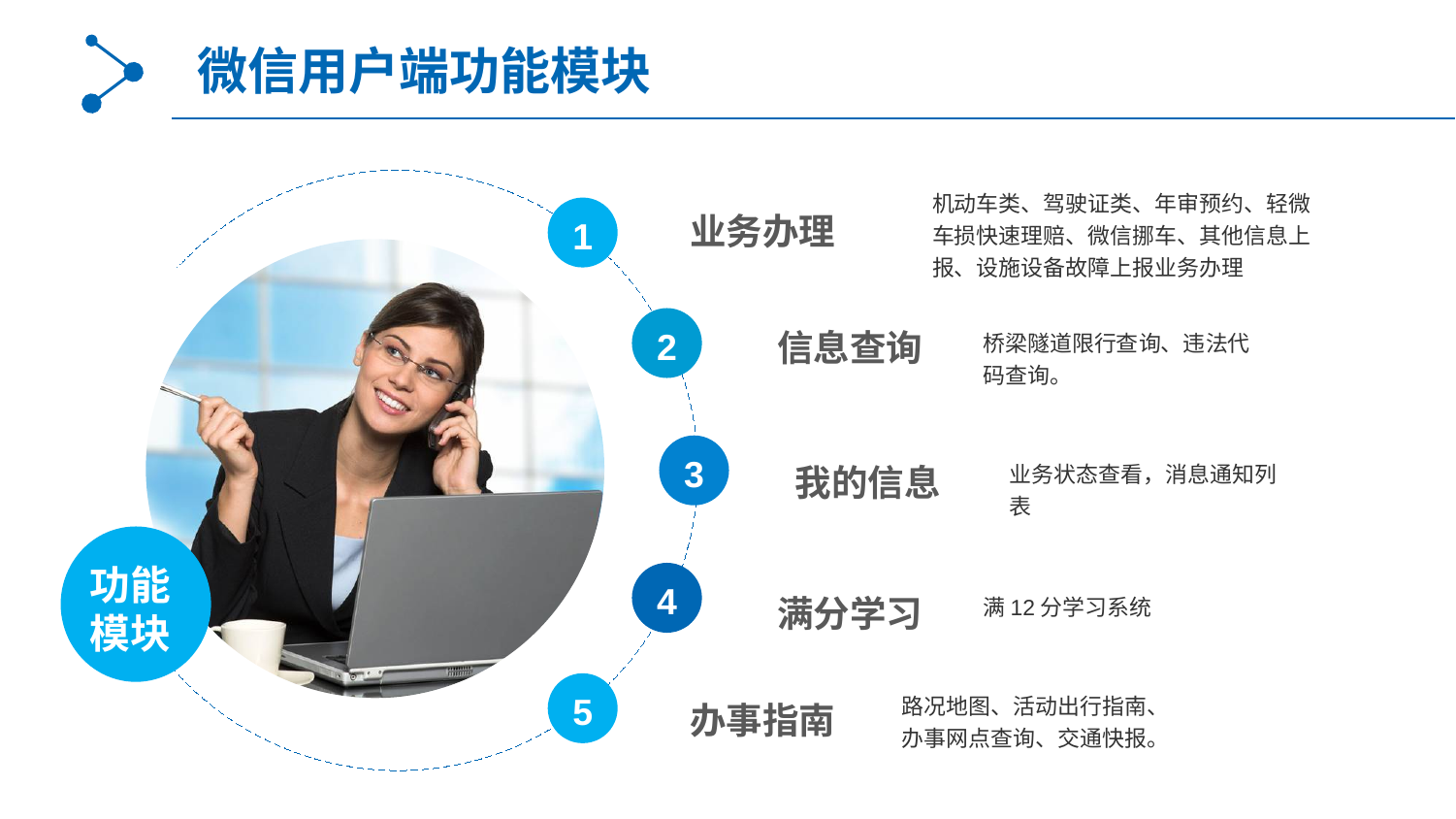

微信用户端功能模块

业务办理
机动车类、驾驶证类、年审预约、轻微车损快速理赔、微信挪车、其他信息上报、设施设备故障上报业务办理
1

信息查询
2
桥梁隧道限行查询、违法代码查询。
我的信息
3
业务状态查看，消息通知列表

功能模块
满分学习
4
满12分学习系统
办事指南
5
路况地图、活动出行指南、办事网点查询、交通快报。